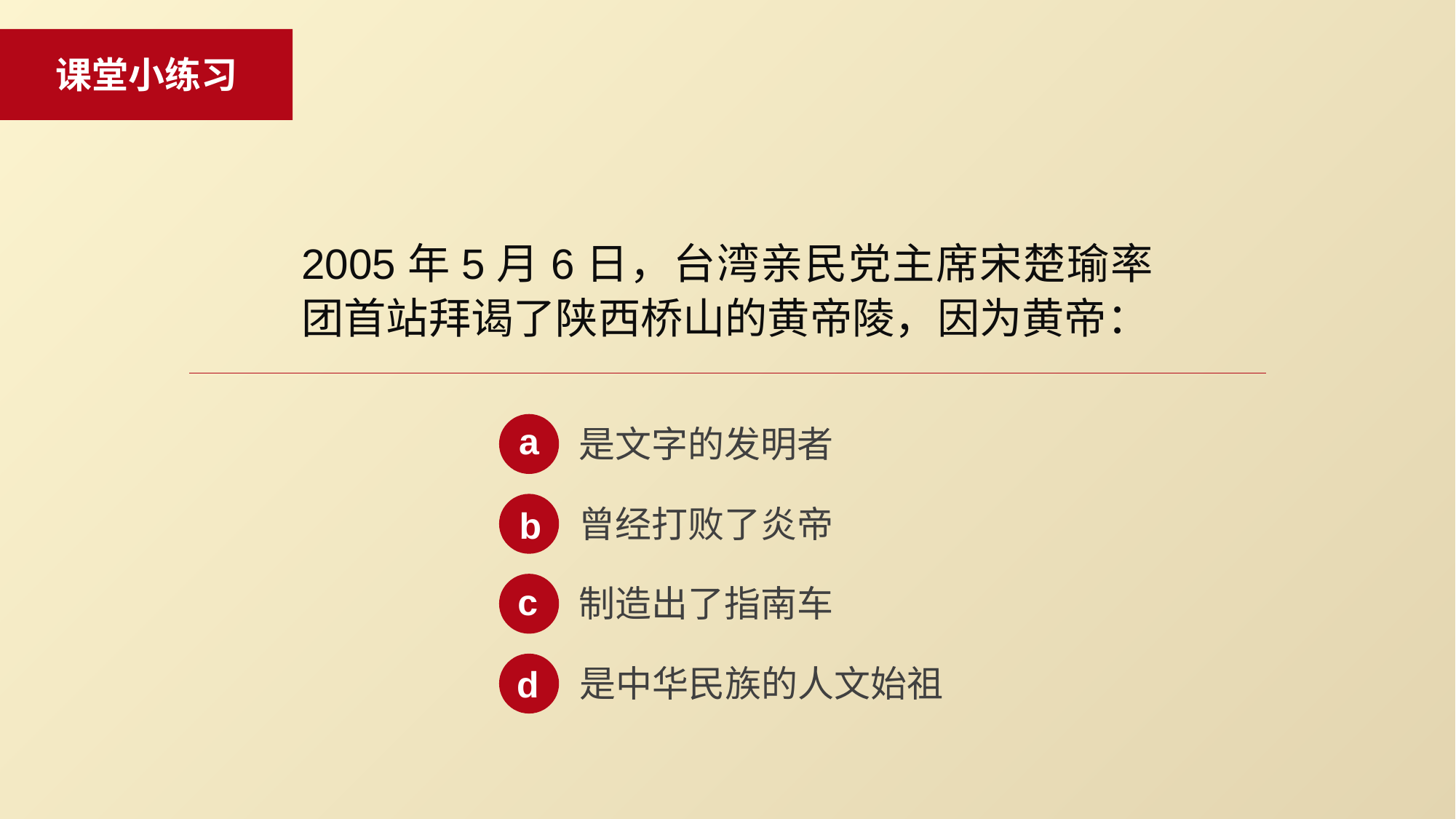

课堂小练习
2005年5月6日，台湾亲民党主席宋楚瑜率团首站拜谒了陕西桥山的黄帝陵，因为黄帝：
a

是文字的发明者

b
曾经打败了炎帝
c

制造出了指南车

d
是中华民族的人文始祖